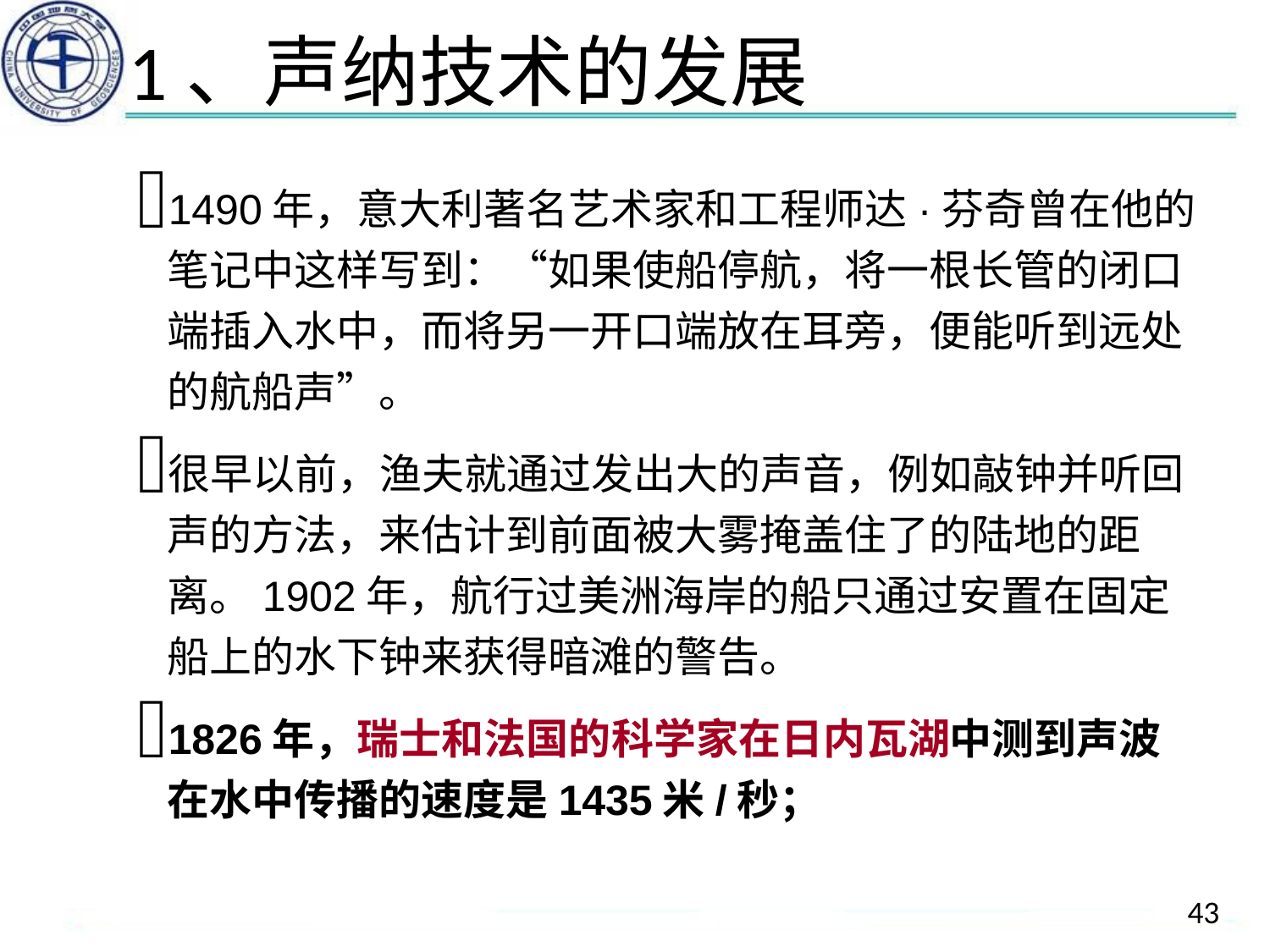

# 1、声纳技术的发展
1490年，意大利著名艺术家和工程师达·芬奇曾在他的笔记中这样写到：“如果使船停航，将一根长管的闭口端插入水中，而将另一开口端放在耳旁，便能听到远处的航船声”。
很早以前，渔夫就通过发出大的声音，例如敲钟并听回声的方法，来估计到前面被大雾掩盖住了的陆地的距离。1902年，航行过美洲海岸的船只通过安置在固定船上的水下钟来获得暗滩的警告。
1826年，瑞士和法国的科学家在日内瓦湖中测到声波在水中传播的速度是1435米/秒；

43